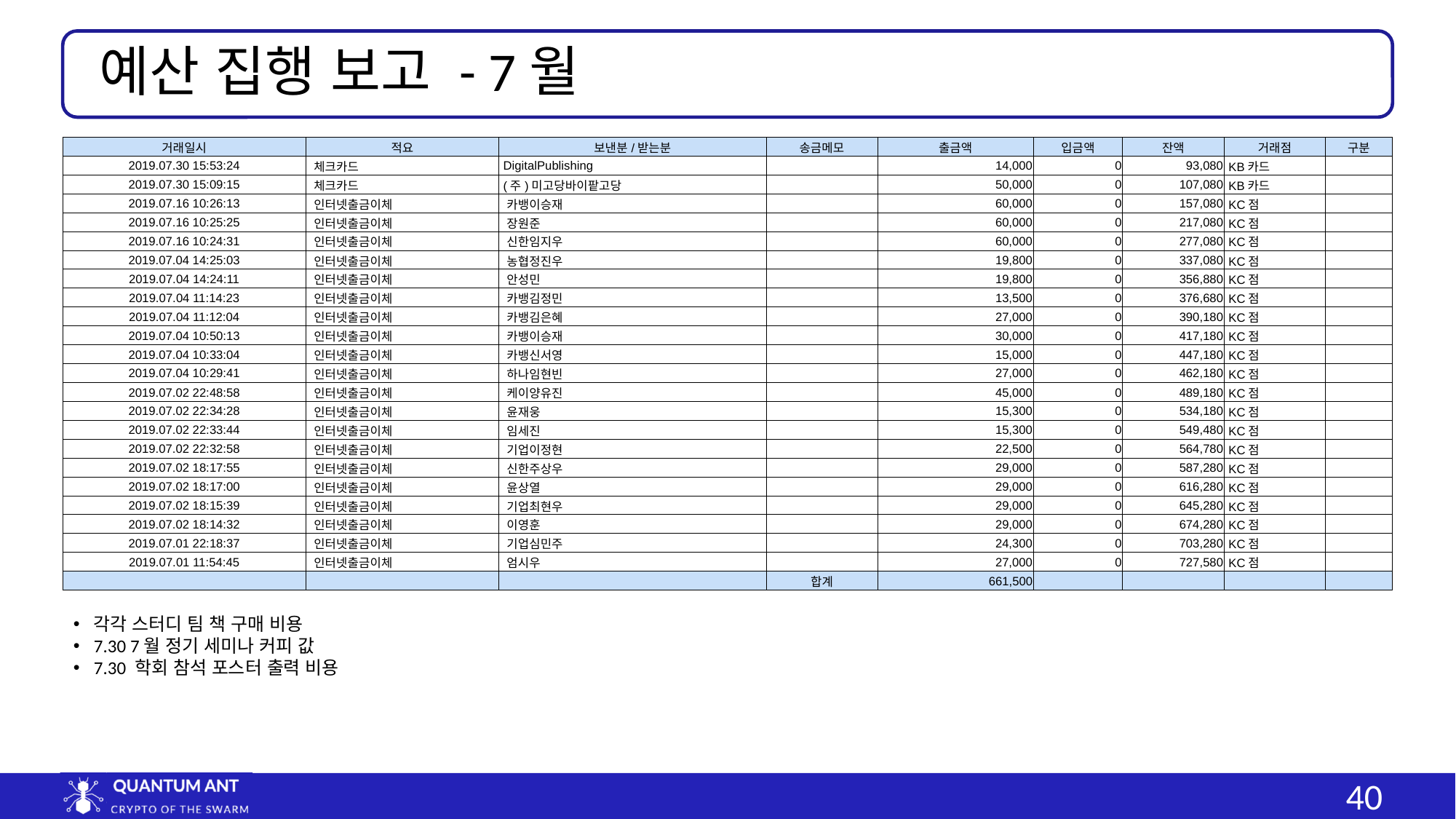

예산 집행 보고 - 7월

| 거래일시 | 적요 | 보낸분/받는분 | 송금메모 | 출금액 | 입금액 | 잔액 | 거래점 | 구분 |
| --- | --- | --- | --- | --- | --- | --- | --- | --- |
| 2019.07.30 15:53:24 | 체크카드 | DigitalPublishing |  | 14,000 | 0 | 93,080 | KB카드 |  |
| 2019.07.30 15:09:15 | 체크카드 | (주)미고당바이팥고당 |  | 50,000 | 0 | 107,080 | KB카드 |  |
| 2019.07.16 10:26:13 | 인터넷출금이체 | 카뱅이승재 |  | 60,000 | 0 | 157,080 | KC점 |  |
| 2019.07.16 10:25:25 | 인터넷출금이체 | 장원준 |  | 60,000 | 0 | 217,080 | KC점 |  |
| 2019.07.16 10:24:31 | 인터넷출금이체 | 신한임지우 |  | 60,000 | 0 | 277,080 | KC점 |  |
| 2019.07.04 14:25:03 | 인터넷출금이체 | 농협정진우 |  | 19,800 | 0 | 337,080 | KC점 |  |
| 2019.07.04 14:24:11 | 인터넷출금이체 | 안성민 |  | 19,800 | 0 | 356,880 | KC점 |  |
| 2019.07.04 11:14:23 | 인터넷출금이체 | 카뱅김정민 |  | 13,500 | 0 | 376,680 | KC점 |  |
| 2019.07.04 11:12:04 | 인터넷출금이체 | 카뱅김은혜 |  | 27,000 | 0 | 390,180 | KC점 |  |
| 2019.07.04 10:50:13 | 인터넷출금이체 | 카뱅이승재 |  | 30,000 | 0 | 417,180 | KC점 |  |
| 2019.07.04 10:33:04 | 인터넷출금이체 | 카뱅신서영 |  | 15,000 | 0 | 447,180 | KC점 |  |
| 2019.07.04 10:29:41 | 인터넷출금이체 | 하나임현빈 |  | 27,000 | 0 | 462,180 | KC점 |  |
| 2019.07.02 22:48:58 | 인터넷출금이체 | 케이양유진 |  | 45,000 | 0 | 489,180 | KC점 |  |
| 2019.07.02 22:34:28 | 인터넷출금이체 | 윤재웅 |  | 15,300 | 0 | 534,180 | KC점 |  |
| 2019.07.02 22:33:44 | 인터넷출금이체 | 임세진 |  | 15,300 | 0 | 549,480 | KC점 |  |
| 2019.07.02 22:32:58 | 인터넷출금이체 | 기업이정현 |  | 22,500 | 0 | 564,780 | KC점 |  |
| 2019.07.02 18:17:55 | 인터넷출금이체 | 신한주상우 |  | 29,000 | 0 | 587,280 | KC점 |  |
| 2019.07.02 18:17:00 | 인터넷출금이체 | 윤상열 |  | 29,000 | 0 | 616,280 | KC점 |  |
| 2019.07.02 18:15:39 | 인터넷출금이체 | 기업최현우 |  | 29,000 | 0 | 645,280 | KC점 |  |
| 2019.07.02 18:14:32 | 인터넷출금이체 | 이영훈 |  | 29,000 | 0 | 674,280 | KC점 |  |
| 2019.07.01 22:18:37 | 인터넷출금이체 | 기업심민주 |  | 24,300 | 0 | 703,280 | KC점 |  |
| 2019.07.01 11:54:45 | 인터넷출금이체 | 엄시우 |  | 27,000 | 0 | 727,580 | KC점 |  |
|  |  |  | 합계 | 661,500 |  |  |  |  |
각각 스터디 팀 책 구매 비용
7.30 7월 정기 세미나 커피 값
7.30 학회 참석 포스터 출력 비용